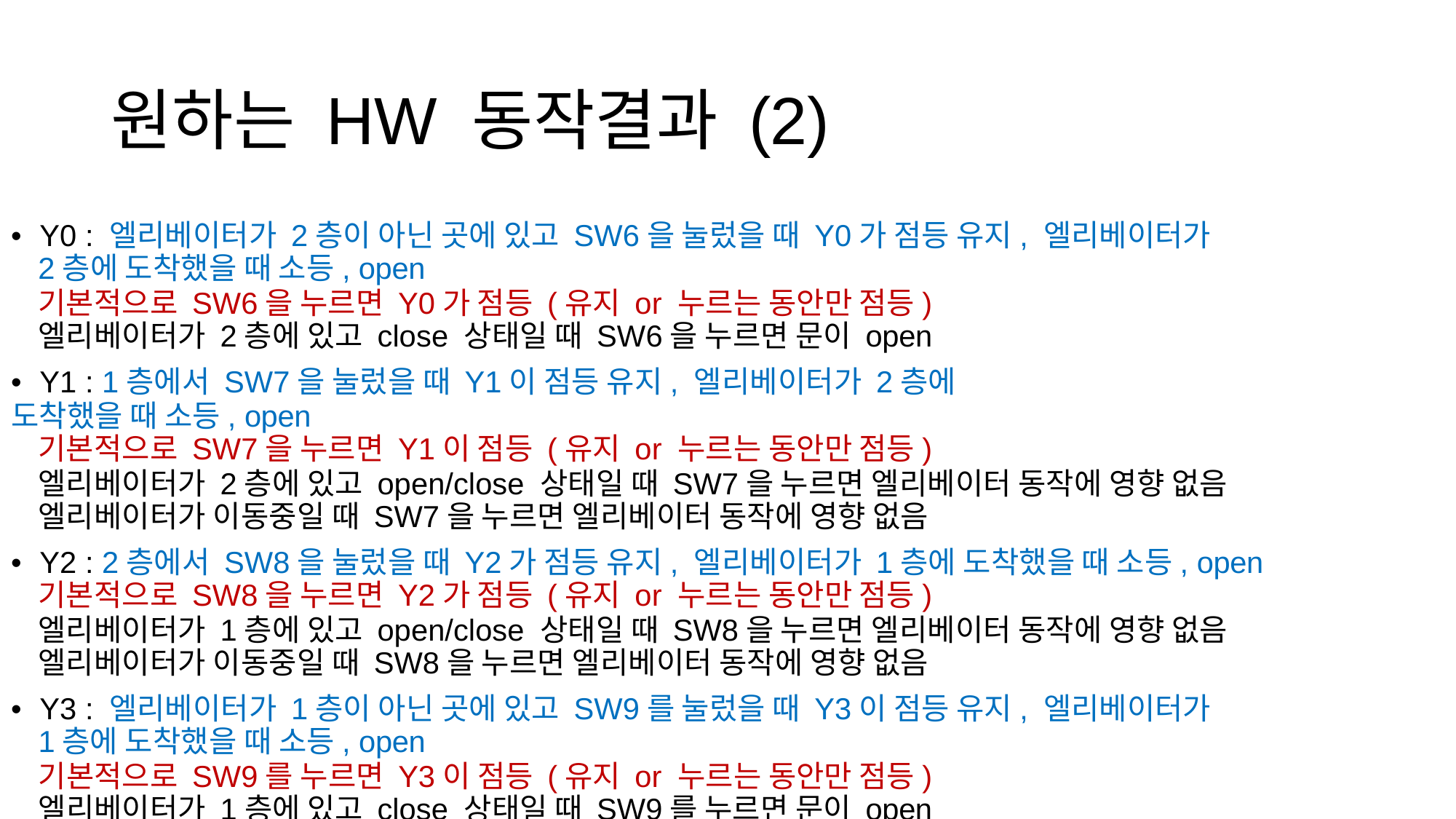

# 원하는 HW 동작결과 (2)
•	Y0 : 엘리베이터가 2층이 아닌 곳에 있고 SW6을 눌렀을 때 Y0가 점등 유지, 엘리베이터가
2층에 도착했을 때 소등, open
기본적으로 SW6을 누르면 Y0가 점등 (유지 or 누르는 동안만 점등) 엘리베이터가 2층에 있고 close 상태일 때 SW6을 누르면 문이 open
•	Y1 : 1층에서 SW7을 눌렀을 때 Y1이 점등 유지, 엘리베이터가 2층에 도착했을 때 소등, open
기본적으로 SW7을 누르면 Y1이 점등 (유지 or 누르는 동안만 점등)
엘리베이터가 2층에 있고 open/close 상태일 때 SW7을 누르면 엘리베이터 동작에 영향 없음 엘리베이터가 이동중일 때 SW7을 누르면 엘리베이터 동작에 영향 없음
•	Y2 : 2층에서 SW8을 눌렀을 때 Y2가 점등 유지, 엘리베이터가 1층에 도착했을 때 소등, open
기본적으로 SW8을 누르면 Y2가 점등 (유지 or 누르는 동안만 점등)
엘리베이터가 1층에 있고 open/close 상태일 때 SW8을 누르면 엘리베이터 동작에 영향 없음 엘리베이터가 이동중일 때 SW8을 누르면 엘리베이터 동작에 영향 없음
•	Y3 : 엘리베이터가 1층이 아닌 곳에 있고 SW9를 눌렀을 때 Y3이 점등 유지, 엘리베이터가
1층에 도착했을 때 소등, open
기본적으로 SW9를 누르면 Y3이 점등 (유지 or 누르는 동안만 점등) 엘리베이터가 1층에 있고 close 상태일 때 SW9를 누르면 문이 open